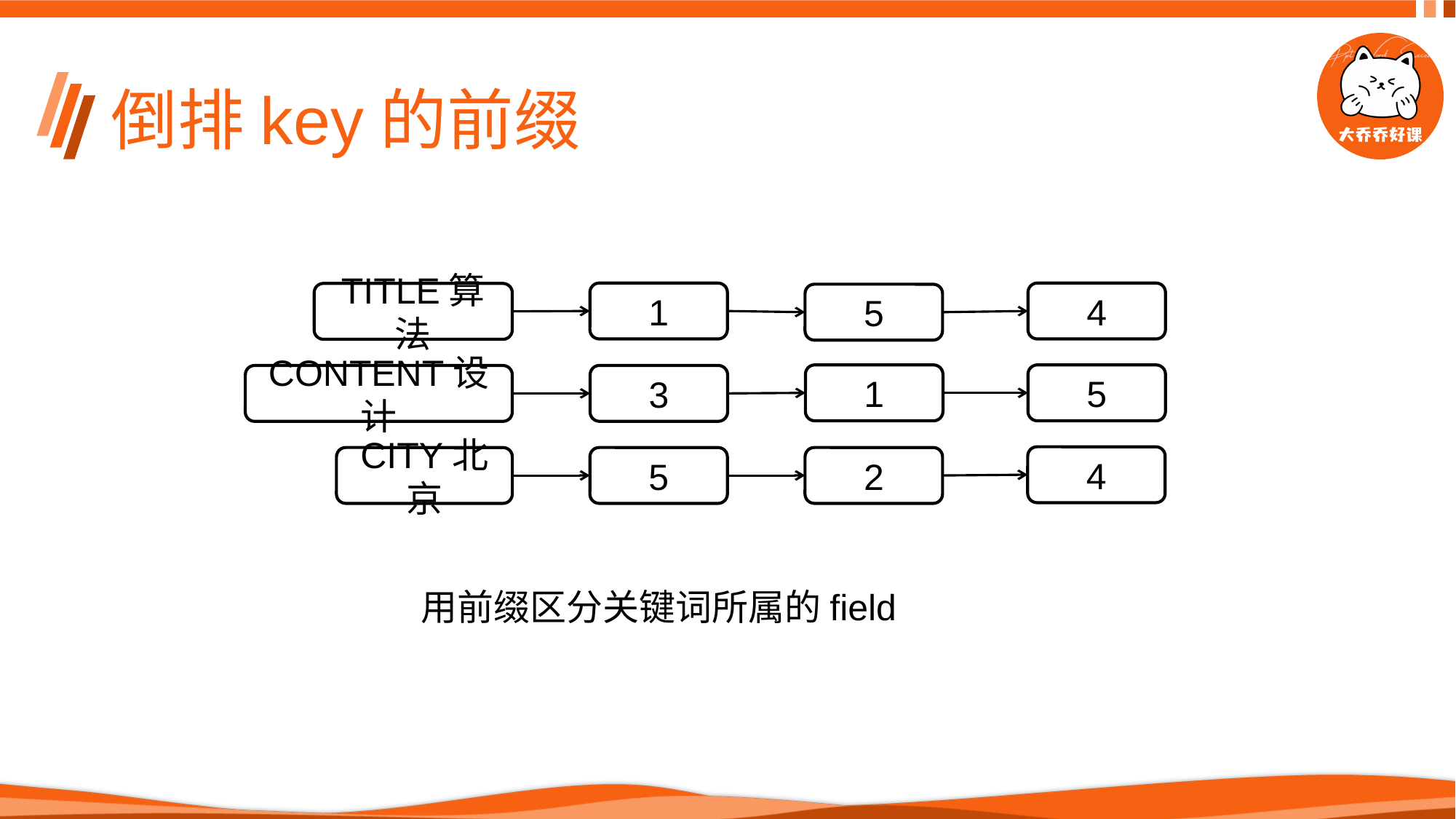

# 倒排key的前缀
1
4
TITLE算法
5
1
5
3
CONTENT设计
4
CITY北京
5
2
用前缀区分关键词所属的field